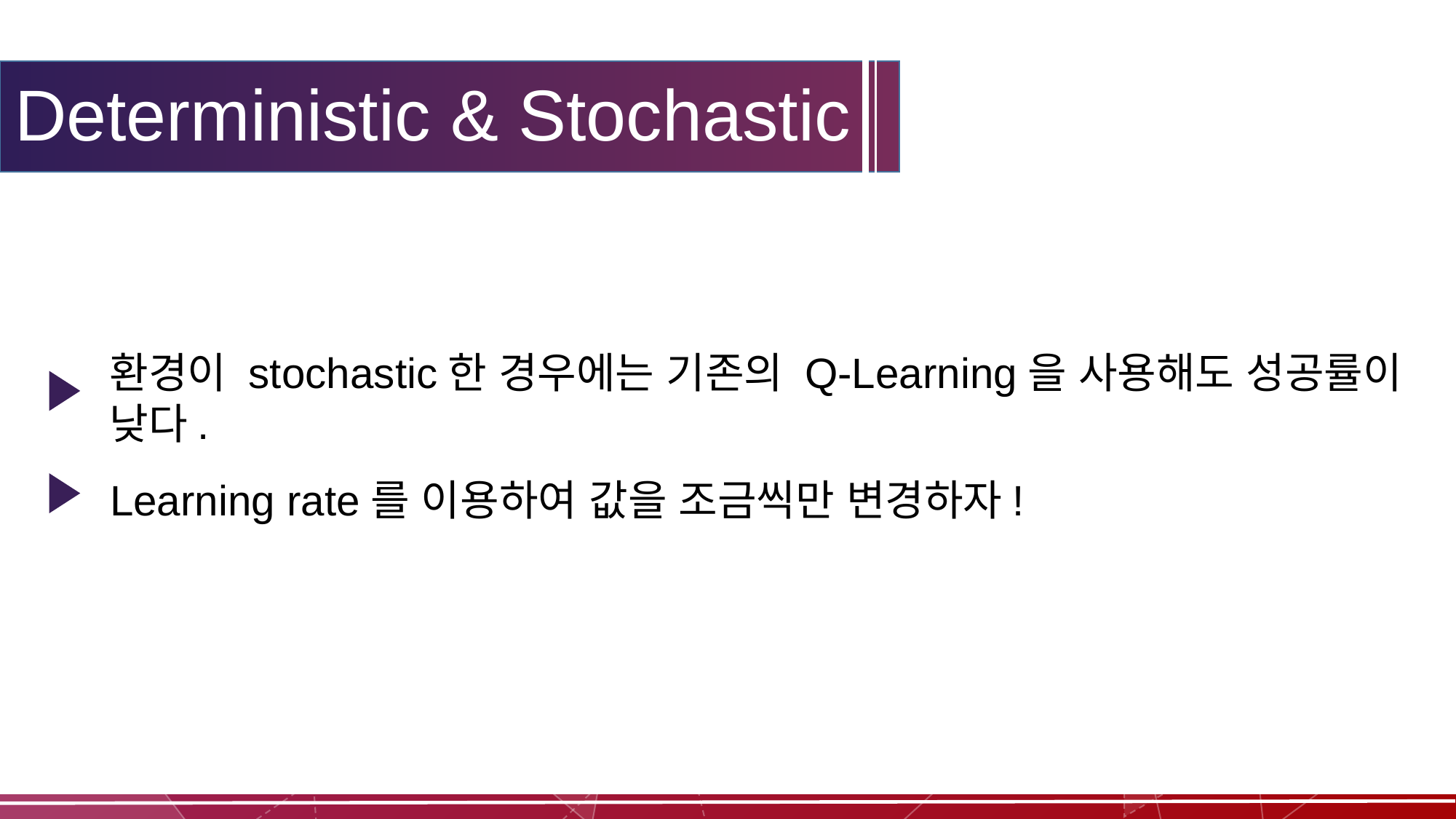

Deterministic & Stochastic
환경이 stochastic한 경우에는 기존의 Q-Learning을 사용해도 성공률이 낮다.

Learning rate를 이용하여 값을 조금씩만 변경하자!